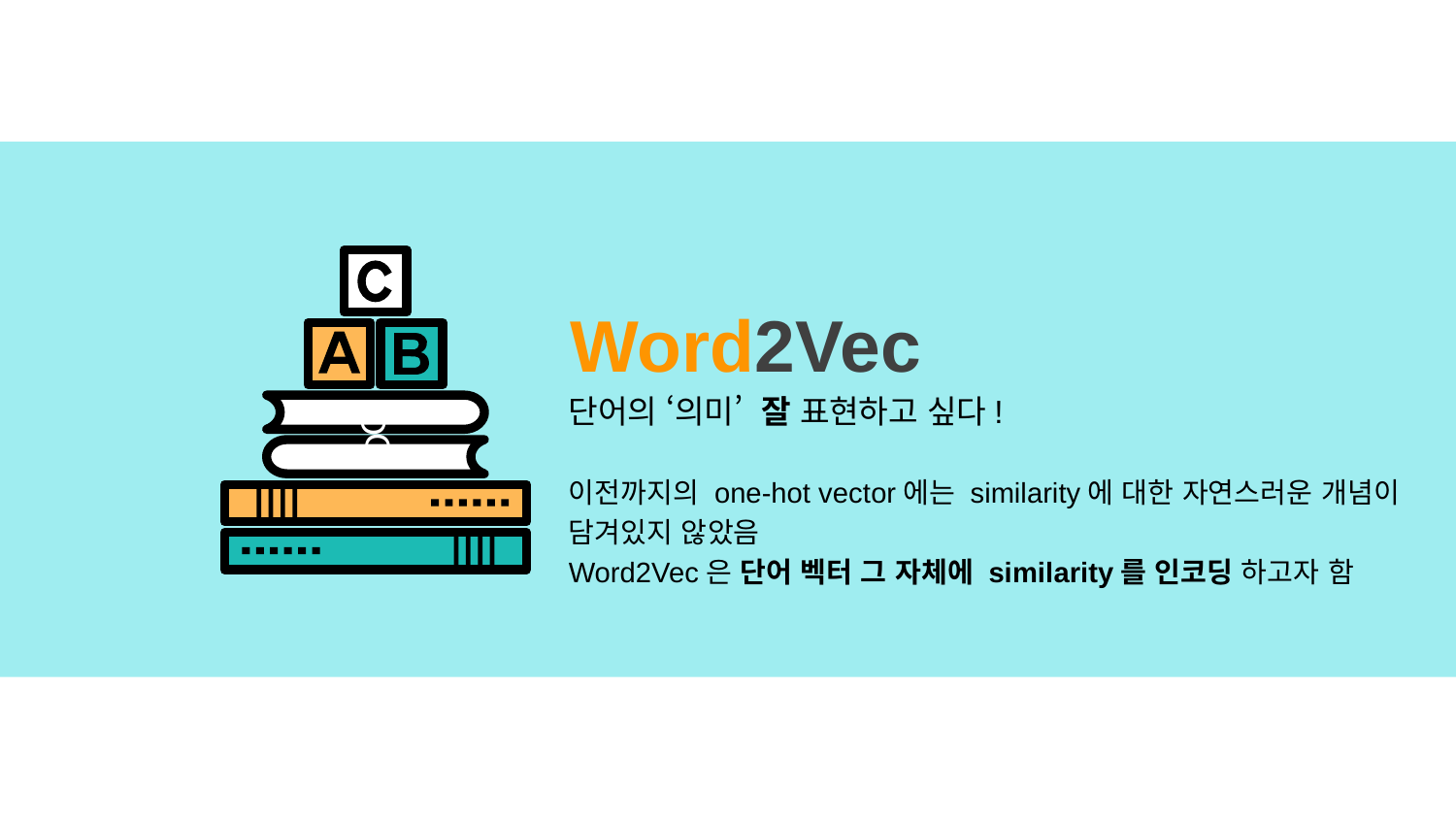

# Word2Vec
단어의 ‘의미’  잘 표현하고 싶다!

이전까지의 one-hot vector에는 similarity에 대한 자연스러운 개념이
담겨있지 않았음
Word2Vec은 단어 벡터 그 자체에 similarity를 인코딩 하고자 함